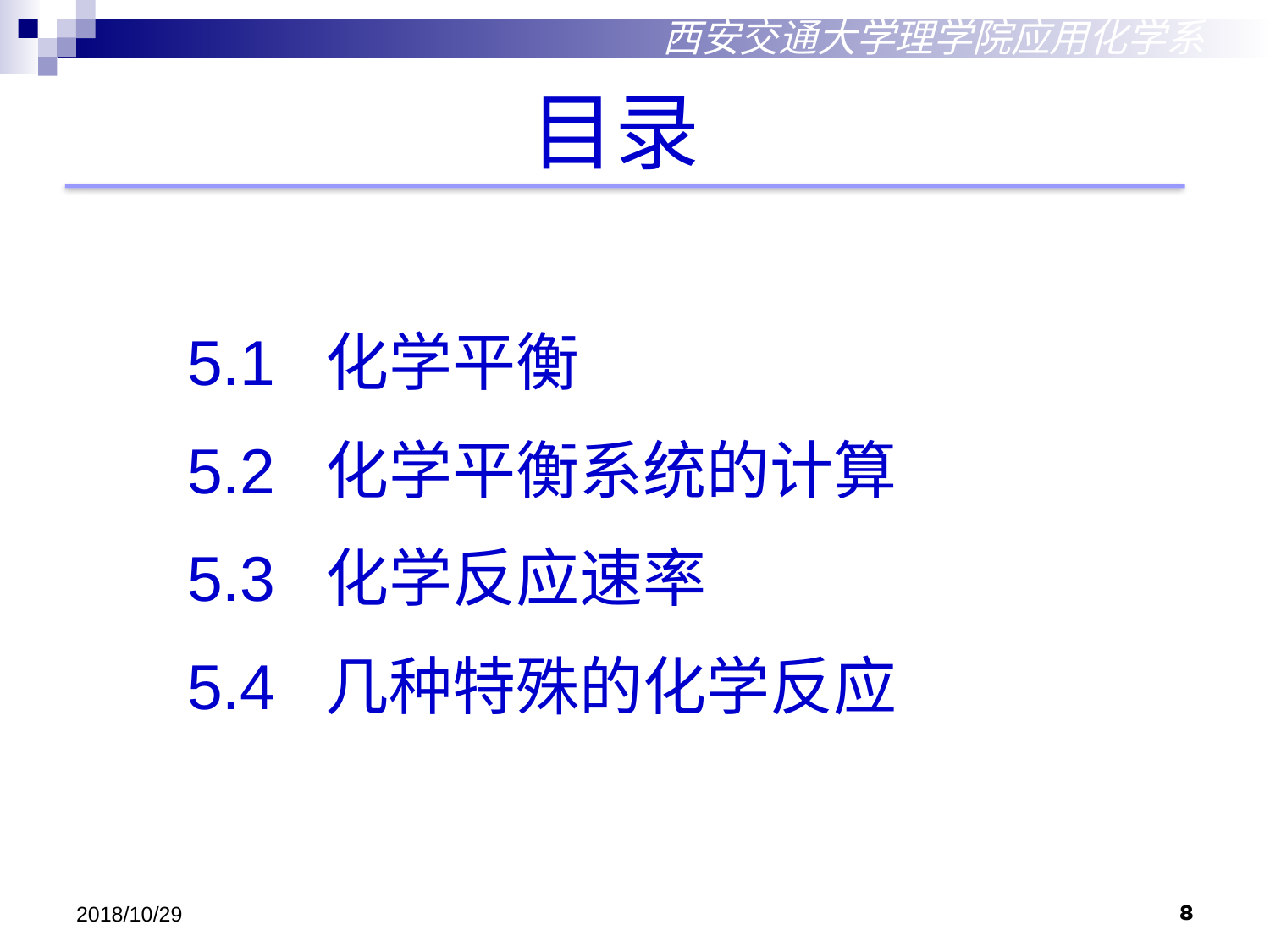

西安交通大学理学院应用化学系
目录

5.1  化学平衡
5.2  化学平衡系统的计算
5.3  化学反应速率
5.4  几种特殊的化学反应
2018/10/29
8